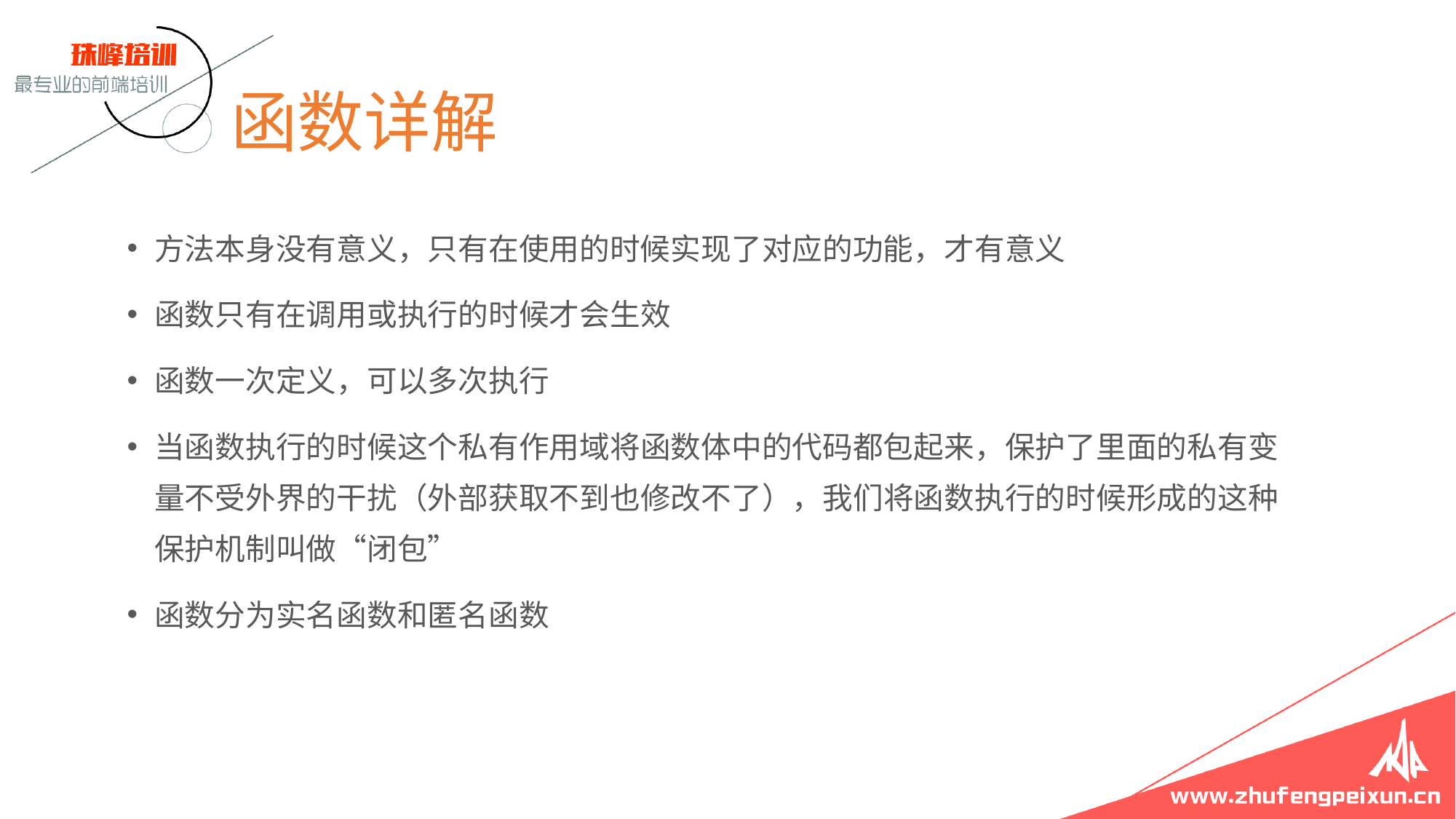

# 函数详解
方法本身没有意义，只有在使用的时候实现了对应的功能，才有意义
函数只有在调用或执行的时候才会生效
函数一次定义，可以多次执行
当函数执行的时候这个私有作用域将函数体中的代码都包起来，保护了里面的私有变量不受外界的干扰（外部获取不到也修改不了），我们将函数执行的时候形成的这种保护机制叫做“闭包”
函数分为实名函数和匿名函数